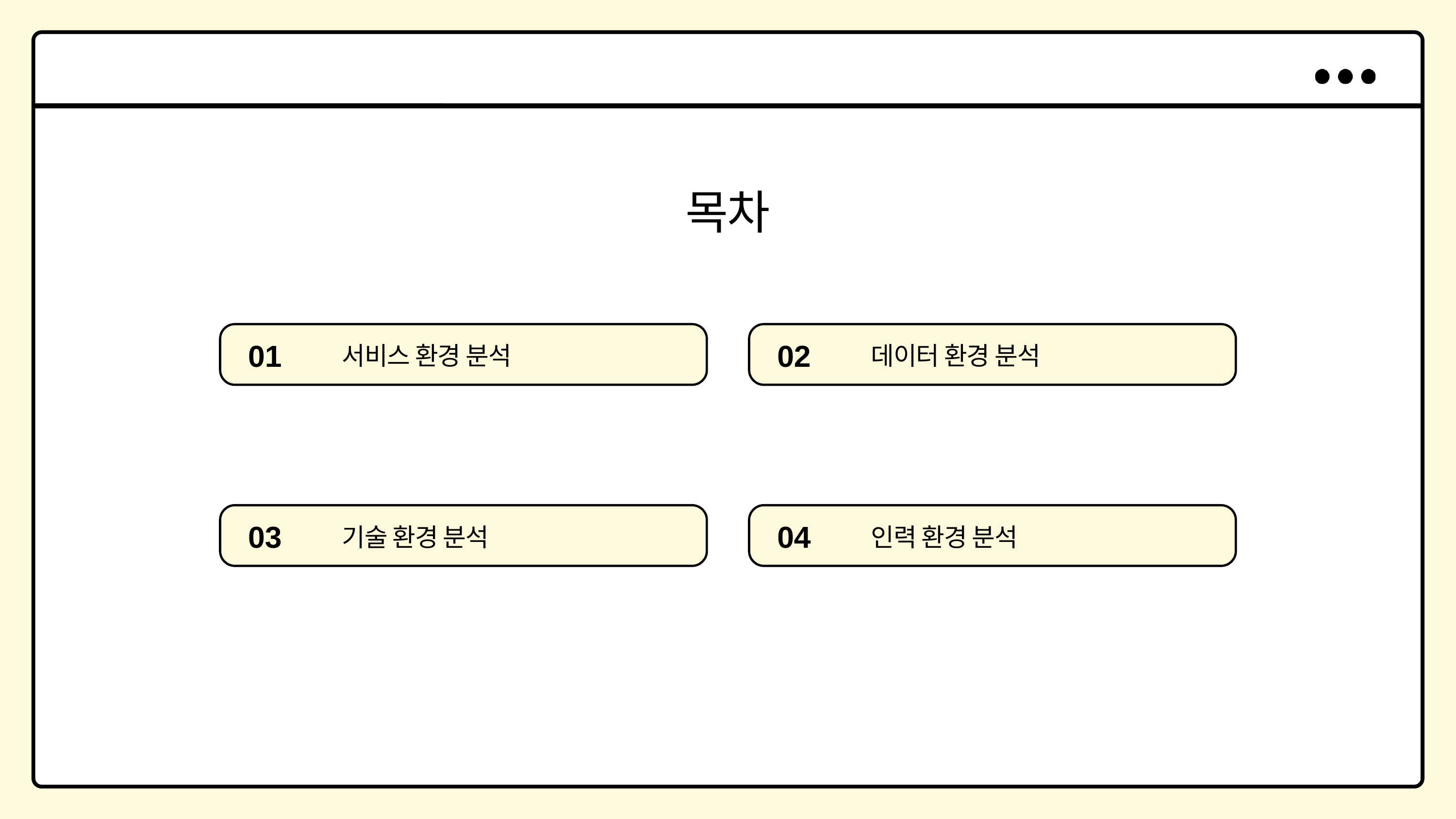

목차

01
02
서비스 환경 분석
데이터 환경 분석

03
04
기술 환경 분석
인력 환경 분석